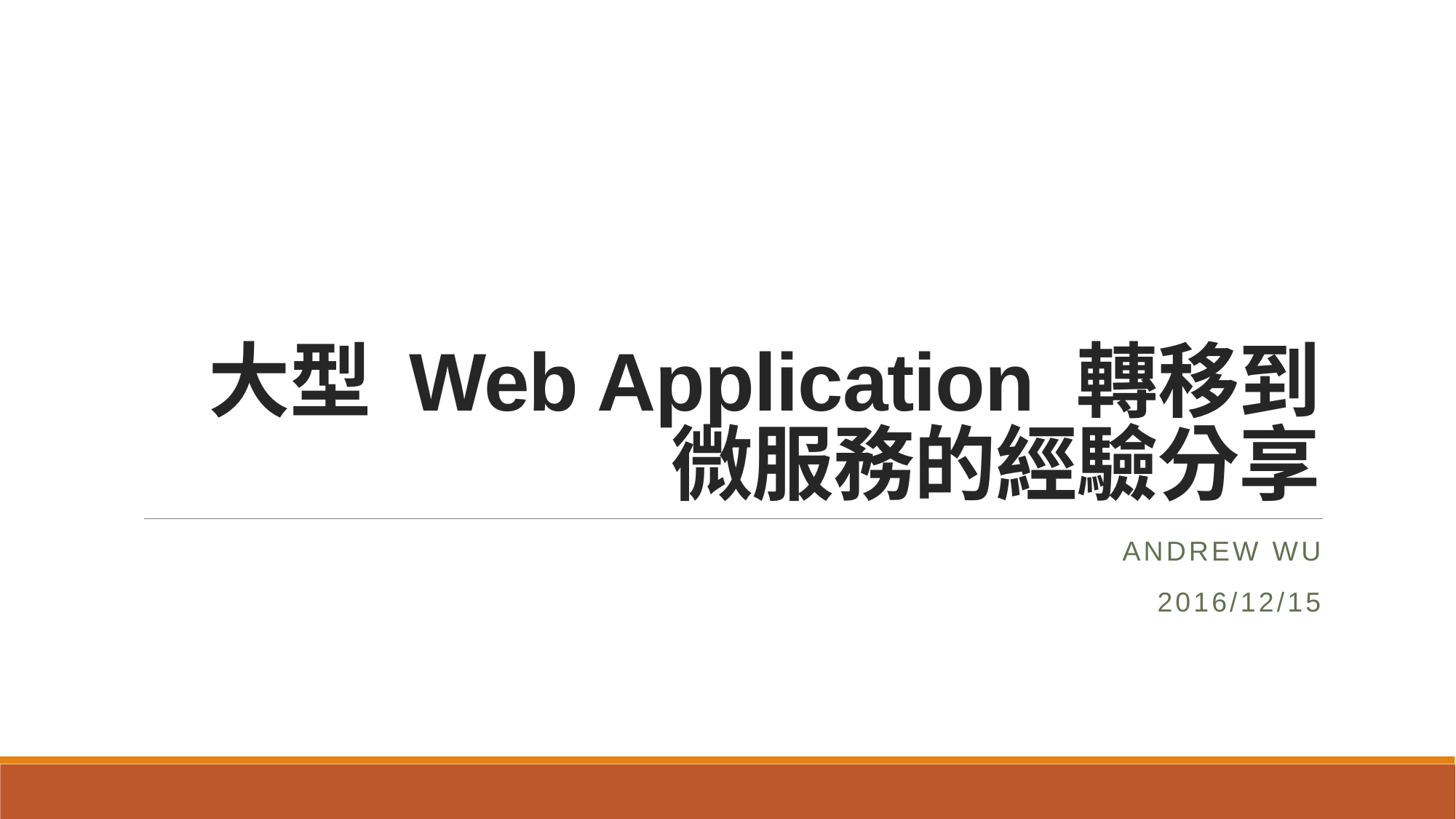

# 大型 Web Application 轉移到 微服務的經驗分享
Andrew wu
2016/12/15